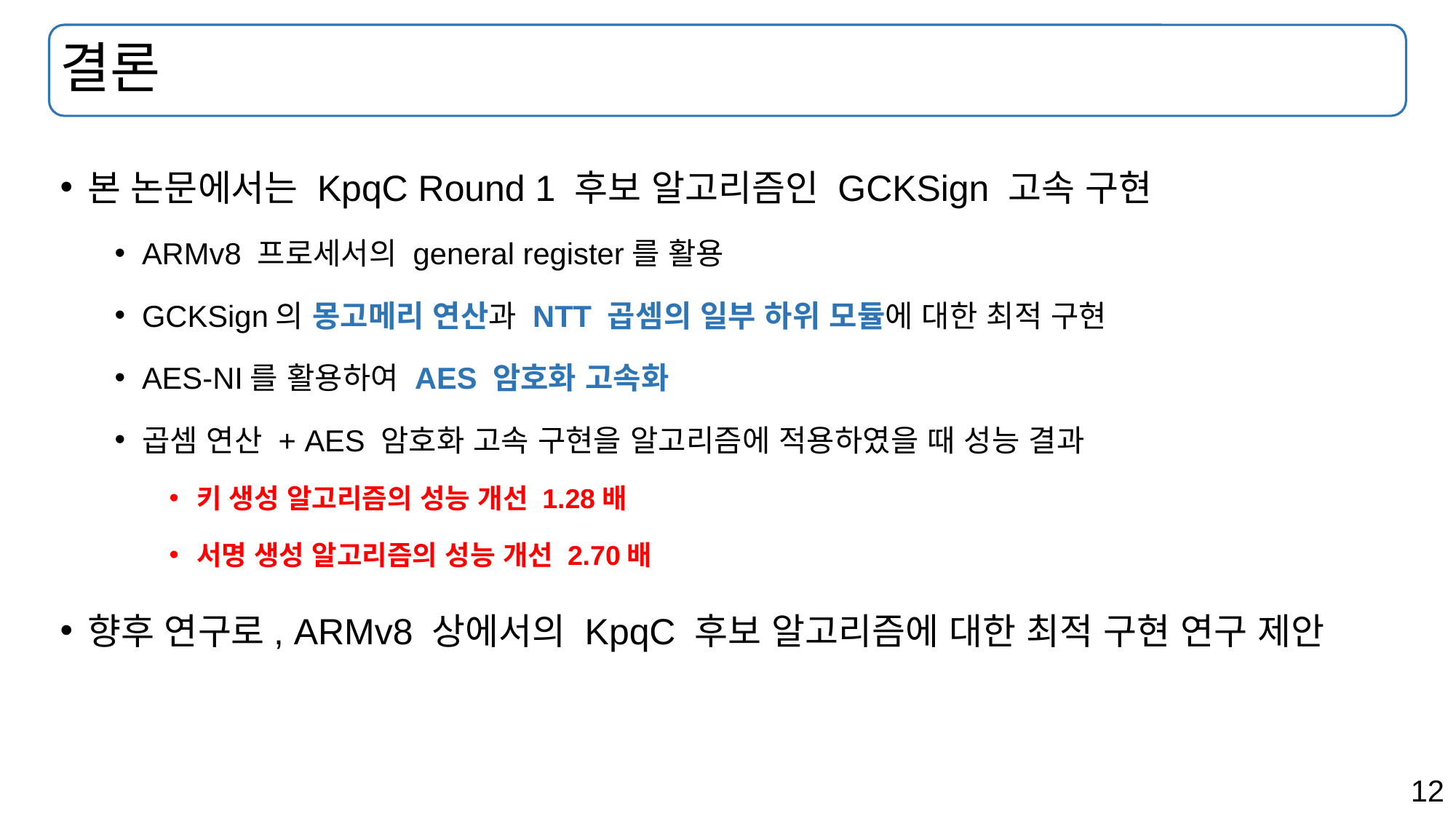

# 결론
본 논문에서는 KpqC Round 1 후보 알고리즘인 GCKSign 고속 구현
ARMv8 프로세서의 general register를 활용
GCKSign의 몽고메리 연산과 NTT 곱셈의 일부 하위 모듈에 대한 최적 구현
AES-NI를 활용하여 AES 암호화 고속화
곱셈 연산 + AES 암호화 고속 구현을 알고리즘에 적용하였을 때 성능 결과
키 생성 알고리즘의 성능 개선 1.28배
서명 생성 알고리즘의 성능 개선 2.70배
향후 연구로, ARMv8 상에서의 KpqC 후보 알고리즘에 대한 최적 구현 연구 제안